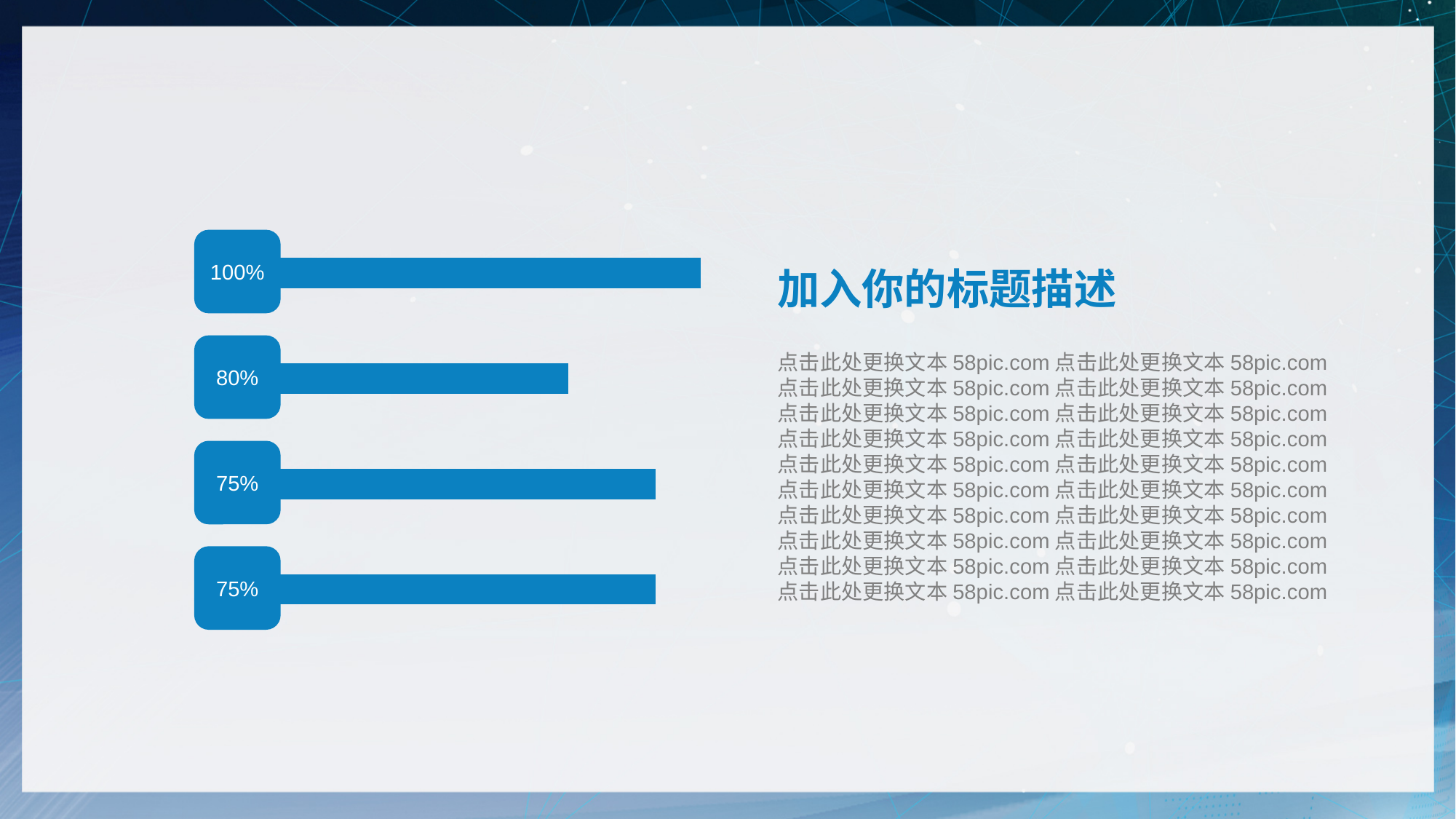

100%
80%
75%
75%
加入你的标题描述
点击此处更换文本58pic.com点击此处更换文本58pic.com
点击此处更换文本58pic.com点击此处更换文本58pic.com
点击此处更换文本58pic.com点击此处更换文本58pic.com
点击此处更换文本58pic.com点击此处更换文本58pic.com
点击此处更换文本58pic.com点击此处更换文本58pic.com
点击此处更换文本58pic.com点击此处更换文本58pic.com
点击此处更换文本58pic.com点击此处更换文本58pic.com
点击此处更换文本58pic.com点击此处更换文本58pic.com
点击此处更换文本58pic.com点击此处更换文本58pic.com
点击此处更换文本58pic.com点击此处更换文本58pic.com